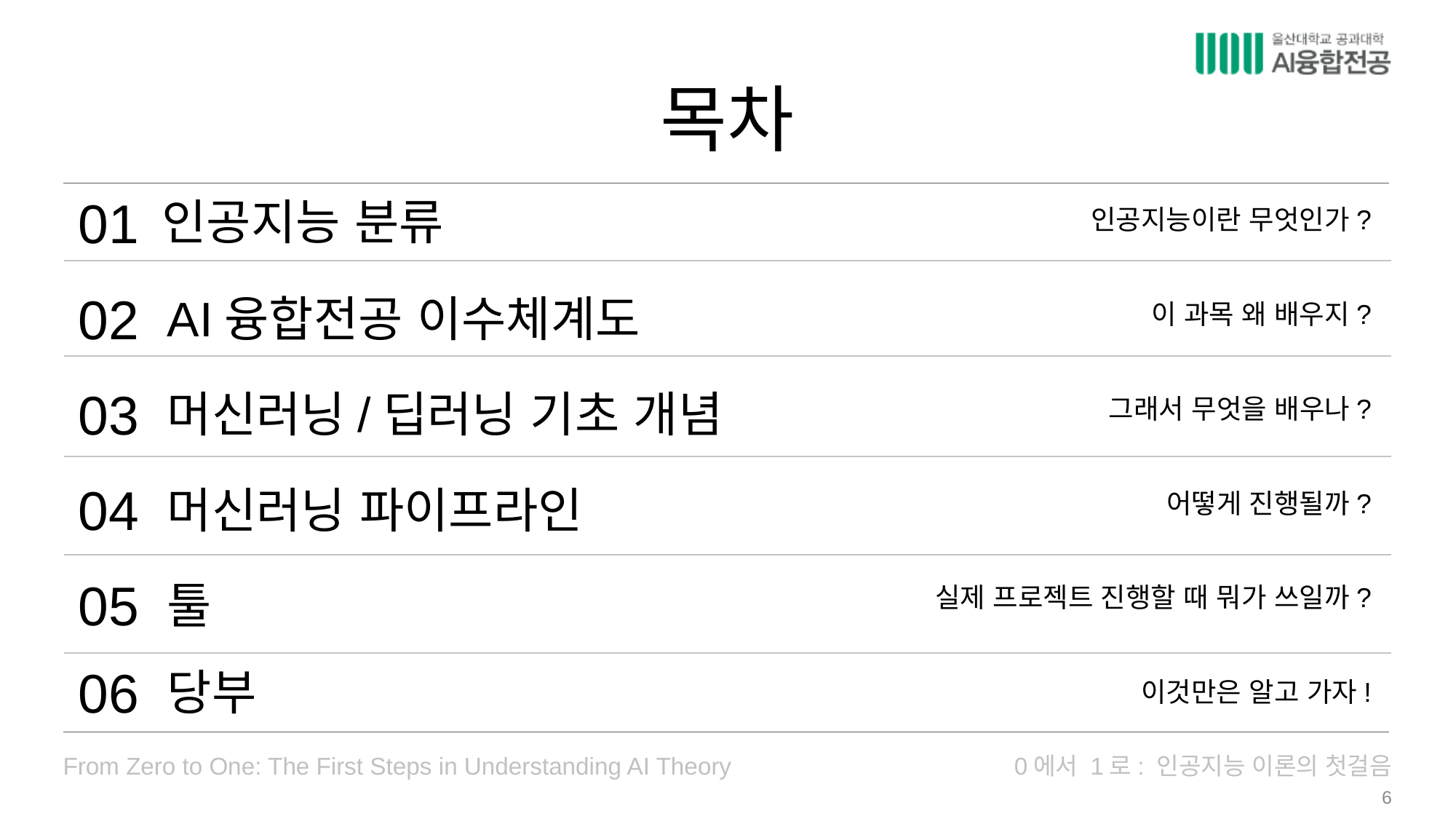

# 목차
01
인공지능 분류
인공지능이란 무엇인가?
02
AI융합전공 이수체계도
이 과목 왜 배우지?
03
머신러닝/딥러닝 기초 개념
그래서 무엇을 배우나?
04
머신러닝 파이프라인
어떻게 진행될까?
05
툴
실제 프로젝트 진행할 때 뭐가 쓰일까?
06
당부
이것만은 알고 가자!
6